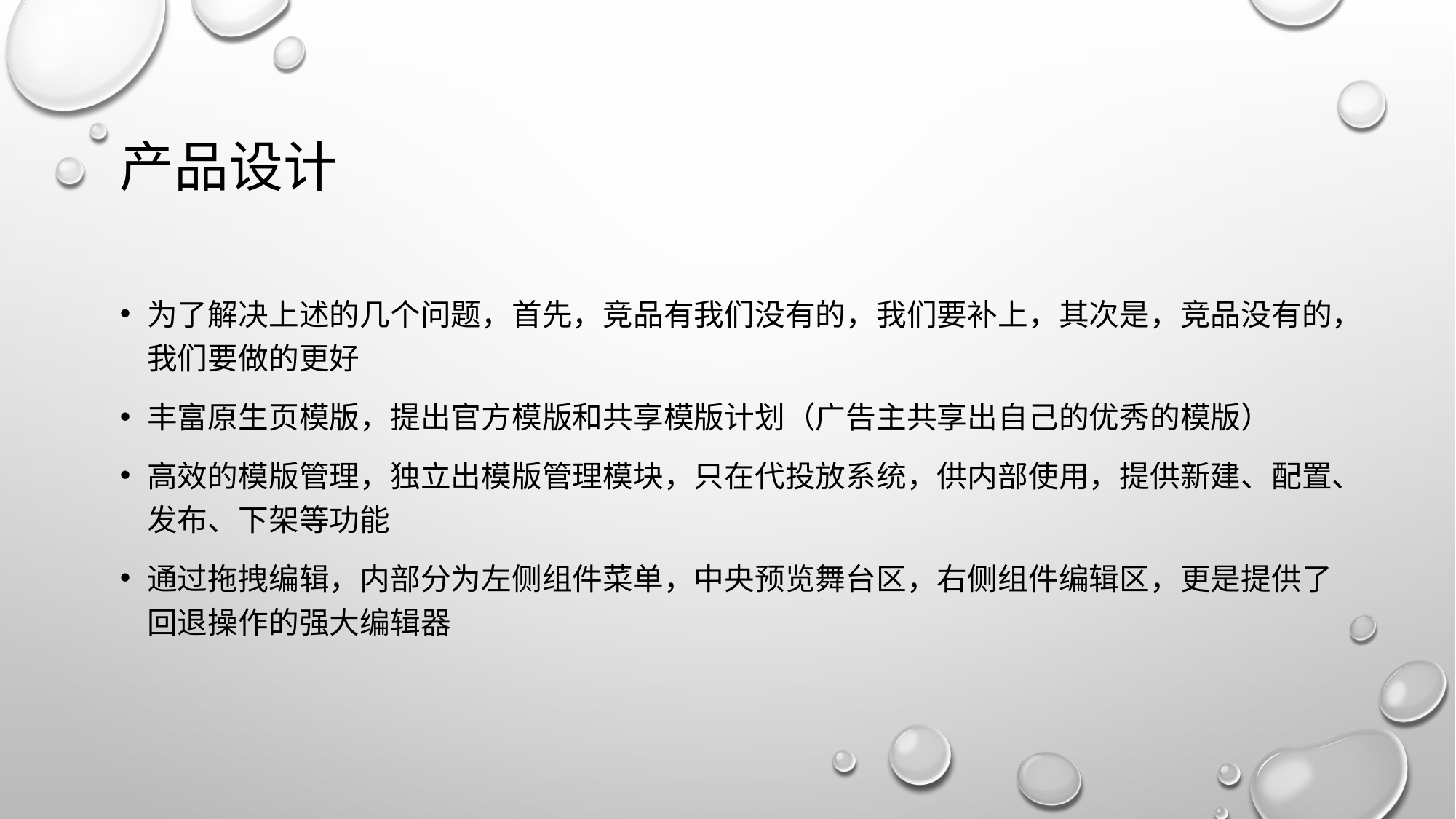

# 产品设计
为了解决上述的几个问题，首先，竞品有我们没有的，我们要补上，其次是，竞品没有的，我们要做的更好
丰富原生页模版，提出官方模版和共享模版计划（广告主共享出自己的优秀的模版）
高效的模版管理，独立出模版管理模块，只在代投放系统，供内部使用，提供新建、配置、发布、下架等功能
通过拖拽编辑，内部分为左侧组件菜单，中央预览舞台区，右侧组件编辑区，更是提供了回退操作的强大编辑器